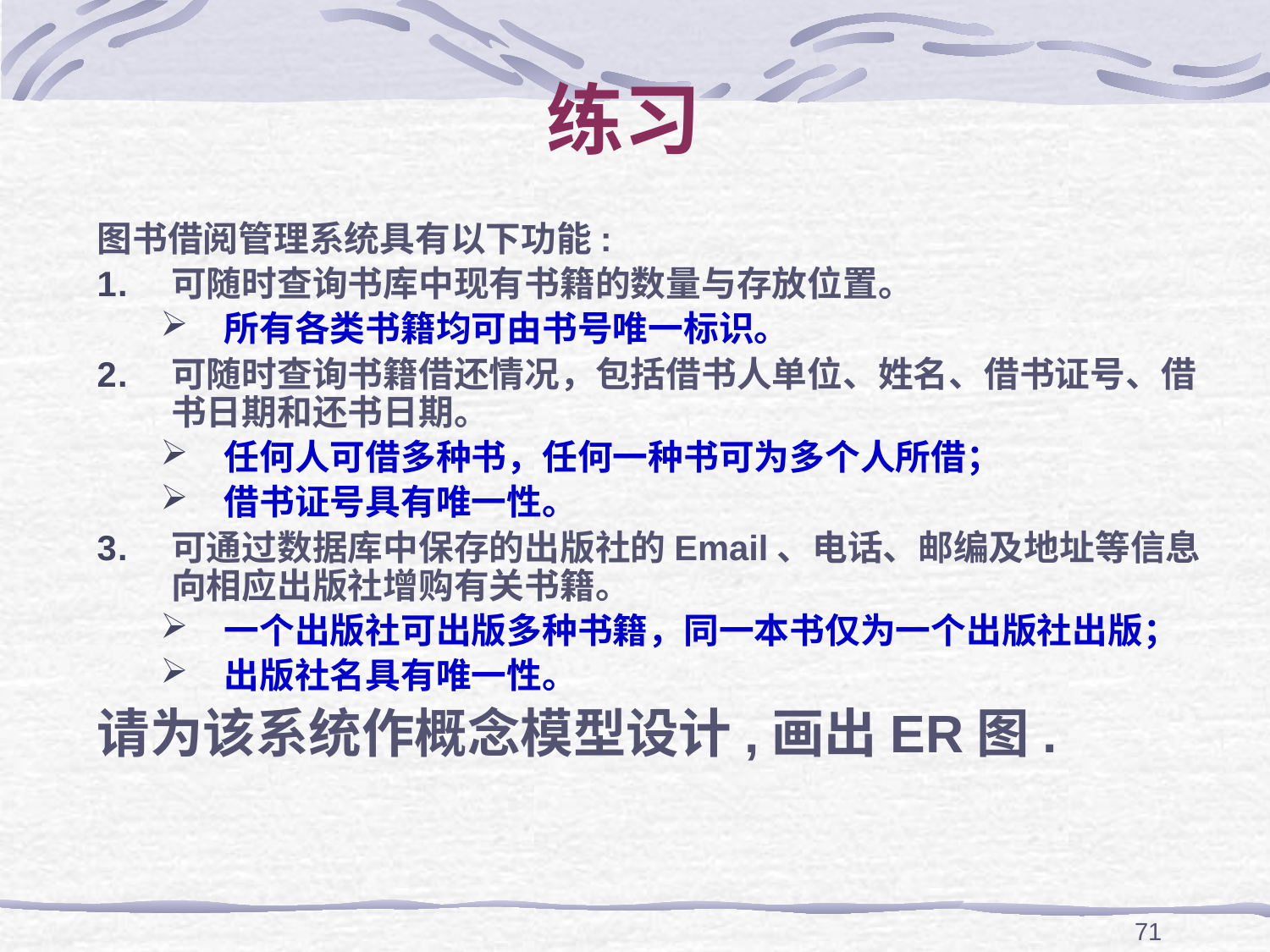

# 练习
图书借阅管理系统具有以下功能:
可随时查询书库中现有书籍的数量与存放位置。
所有各类书籍均可由书号唯一标识。
可随时查询书籍借还情况，包括借书人单位、姓名、借书证号、借书日期和还书日期。
任何人可借多种书，任何一种书可为多个人所借；
借书证号具有唯一性。
可通过数据库中保存的出版社的Email、电话、邮编及地址等信息向相应出版社增购有关书籍。
一个出版社可出版多种书籍，同一本书仅为一个出版社出版；
出版社名具有唯一性。
请为该系统作概念模型设计,画出ER图.
71